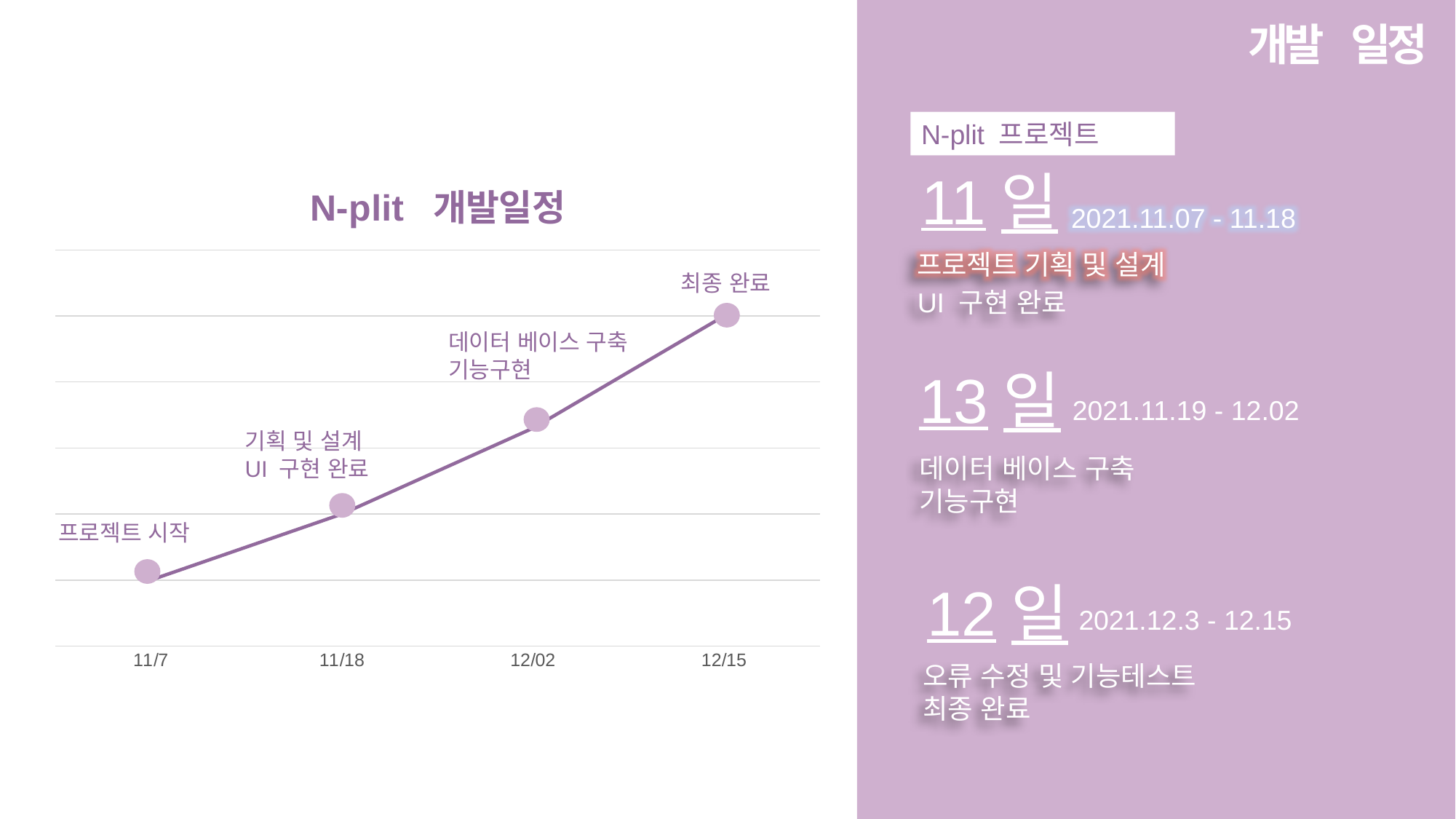

개발    일정
N-plit 프로젝트

11일

### Chart: N-plit  개발일정

| Category | N-plit  개발일정 |
|---|---|
| 11/7 | 1.0 |
| 11/18 | 2.0 |
| 12/02 | 3.3 |
| 12/15 | 5.0 |
2021.11.07 - 11.18
프로젝트 기획 및 설계

최종 완료
UI 구현 완료

데이터 베이스 구축
기능구현
13일

2021.11.19 - 12.02

기획 및 설계
UI 구현 완료
데이터 베이스 구축
기능구현

프로젝트 시작

12일
2021.12.3 - 12.15
오류 수정 및 기능테스트
최종 완료